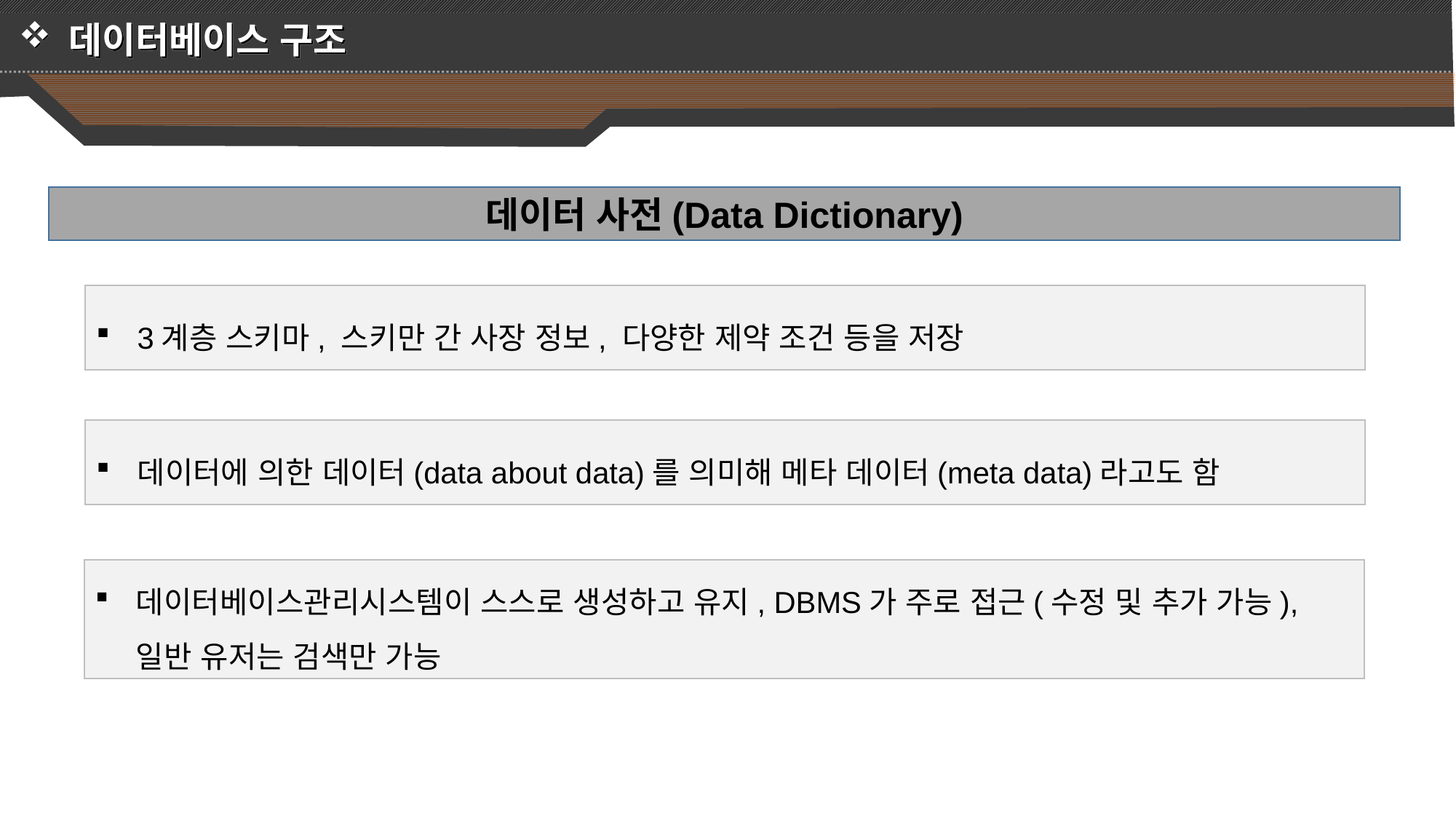

데이터베이스 구조

데이터 사전(Data Dictionary)
3계층 스키마, 스키만 간 사장 정보, 다양한 제약 조건 등을 저장
데이터에 의한 데이터(data about data)를 의미해 메타 데이터(meta data)라고도 함
데이터베이스관리시스템이 스스로 생성하고 유지, DBMS가 주로 접근(수정 및 추가 가능), 일반 유저는 검색만 가능